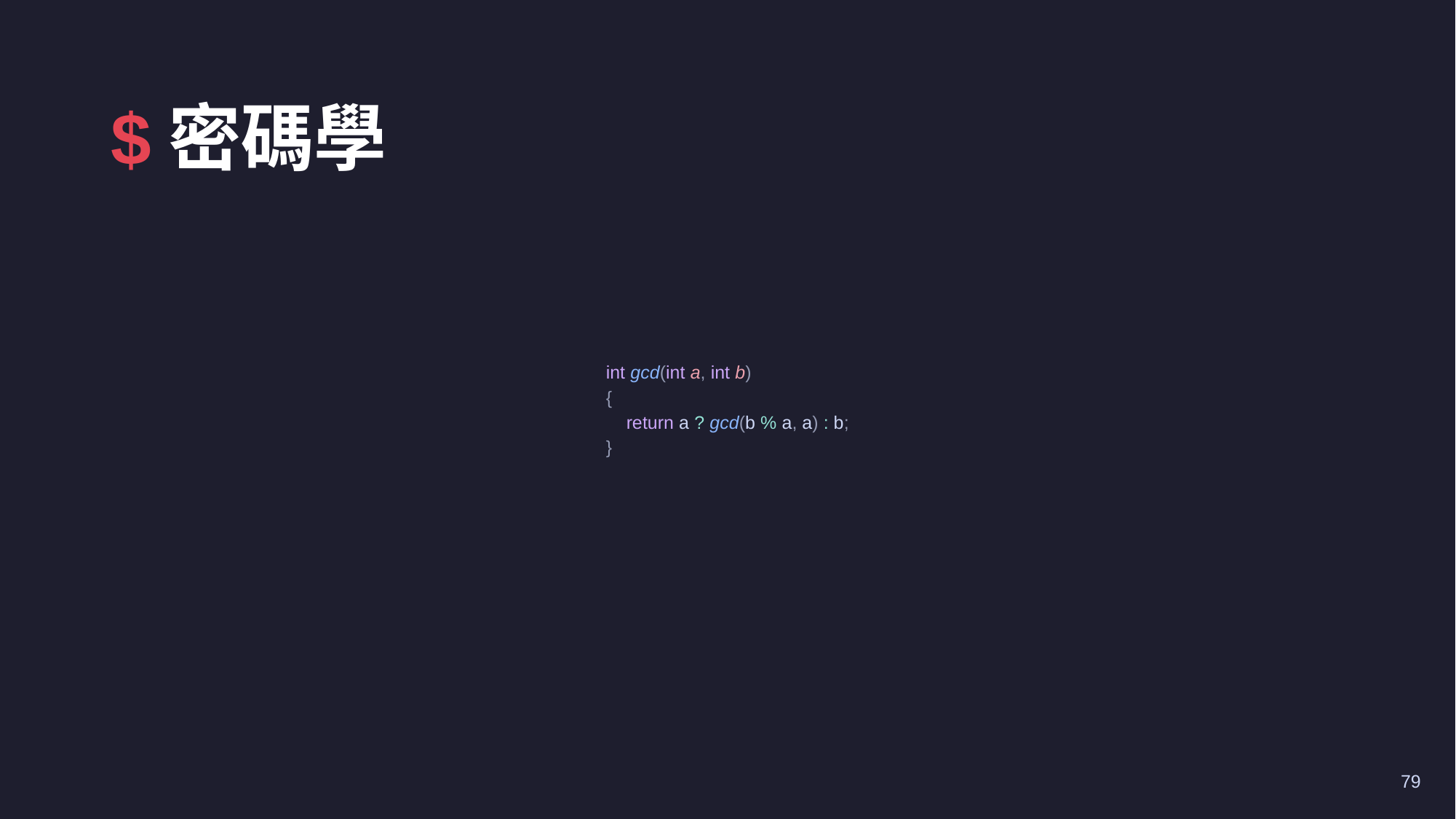

# $密碼學
int gcd(int a, int b)
{
    return a ? gcd(b % a, a) : b;
}
79